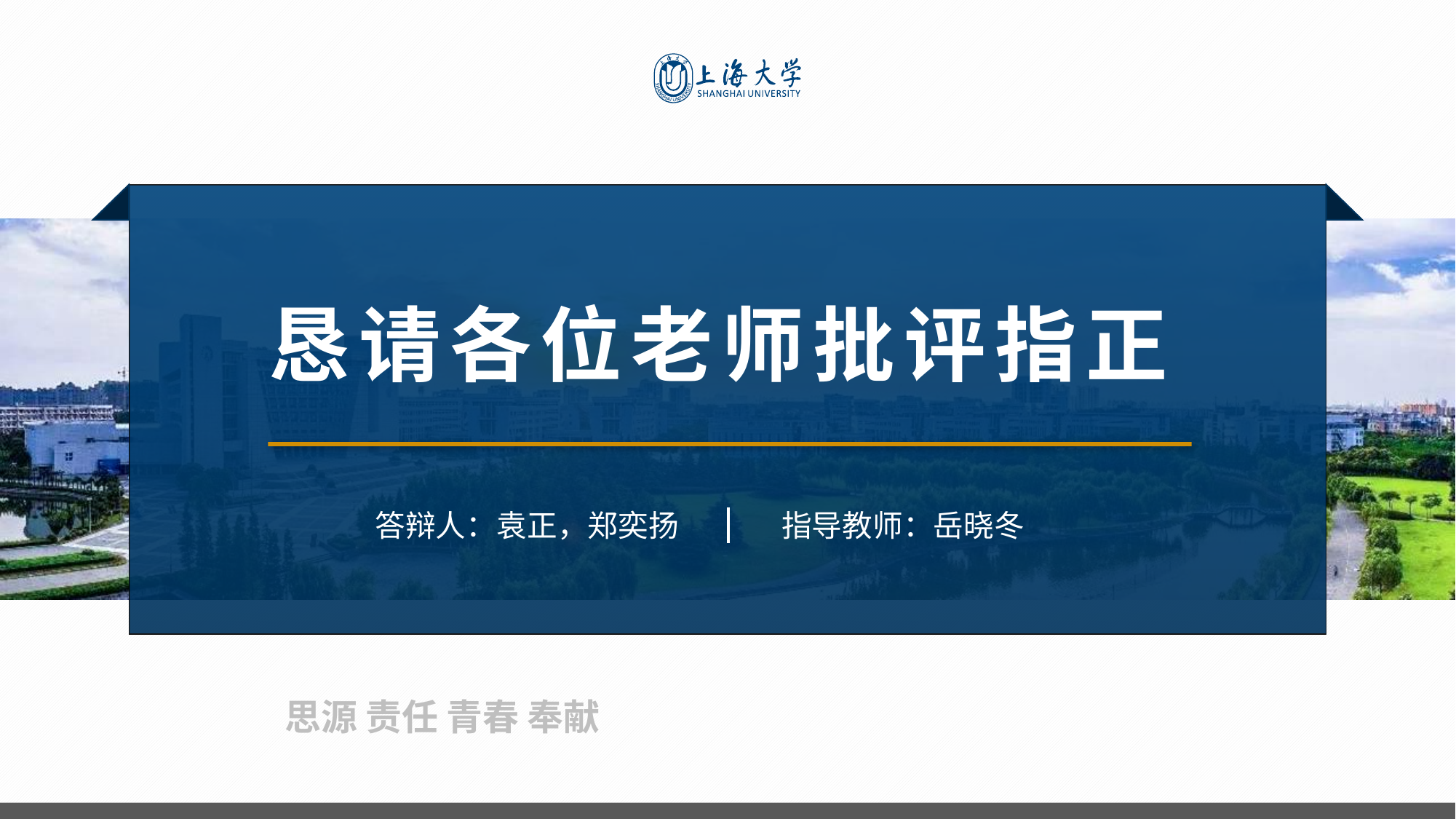

右键单击左侧缩略图→版式→选择【其他封底形式】
# 恳请各位老师批评指正
答辩人：袁正，郑奕扬
指导教师：岳晓冬